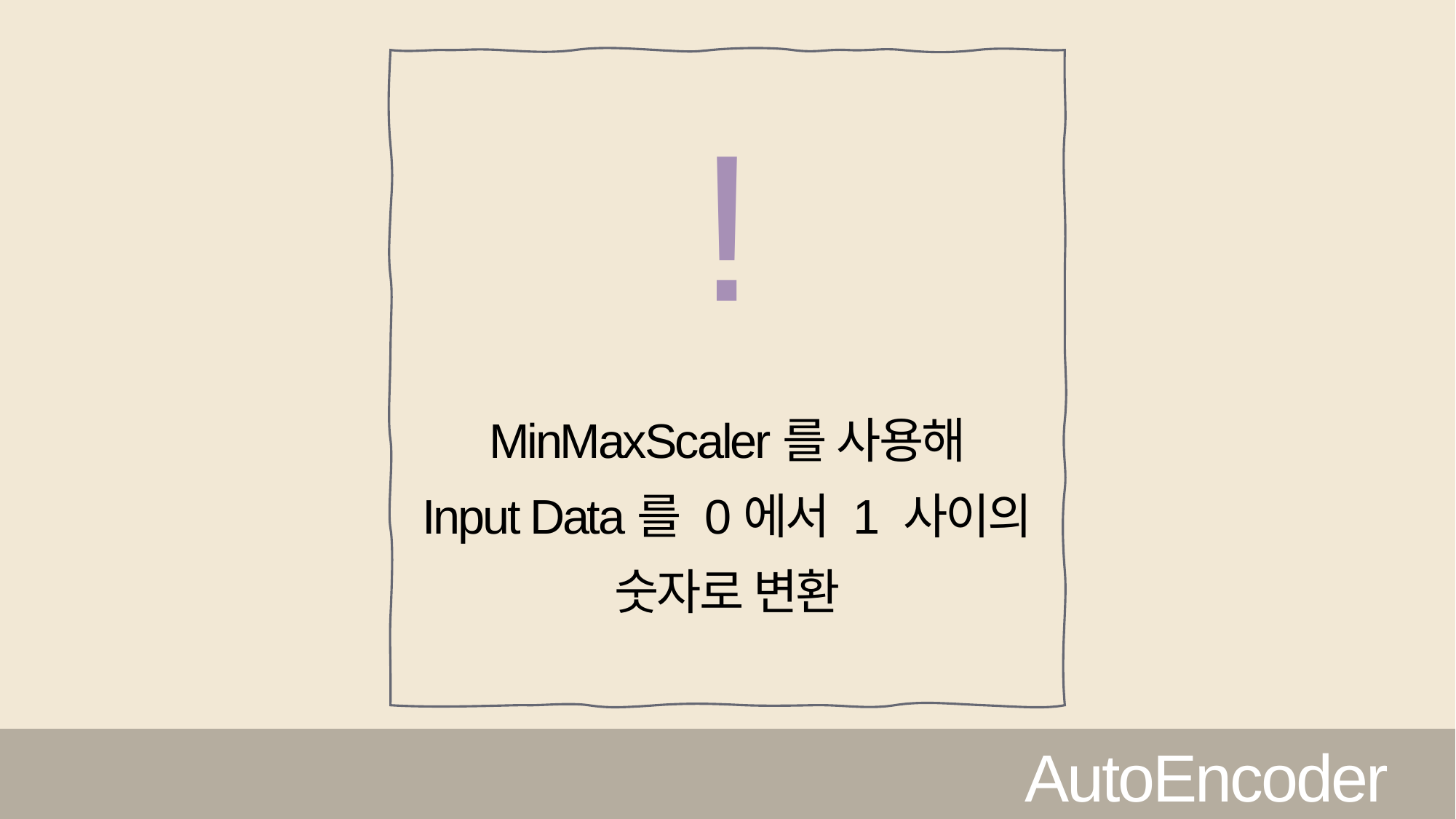

!
MinMaxScaler를 사용해
Input Data를 0에서 1 사이의
숫자로 변환

AutoEncoder